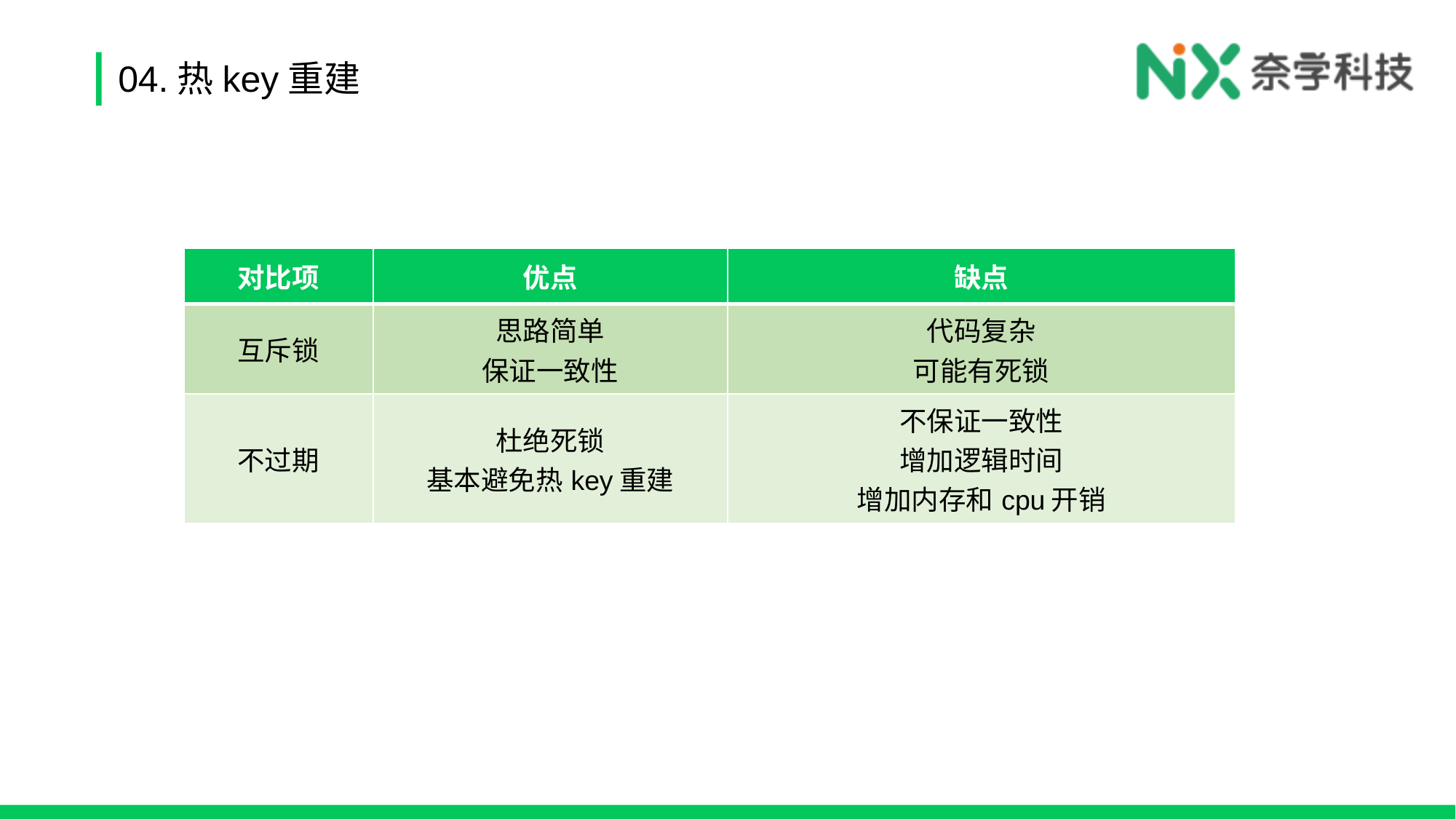

# 04.热key重建
| 对比项 | 优点 | 缺点 |
| --- | --- | --- |
| 互斥锁 | 思路简单 保证一致性 | 代码复杂 可能有死锁 |
| 不过期 | 杜绝死锁 基本避免热key重建 | 不保证一致性 增加逻辑时间 增加内存和cpu开销 |